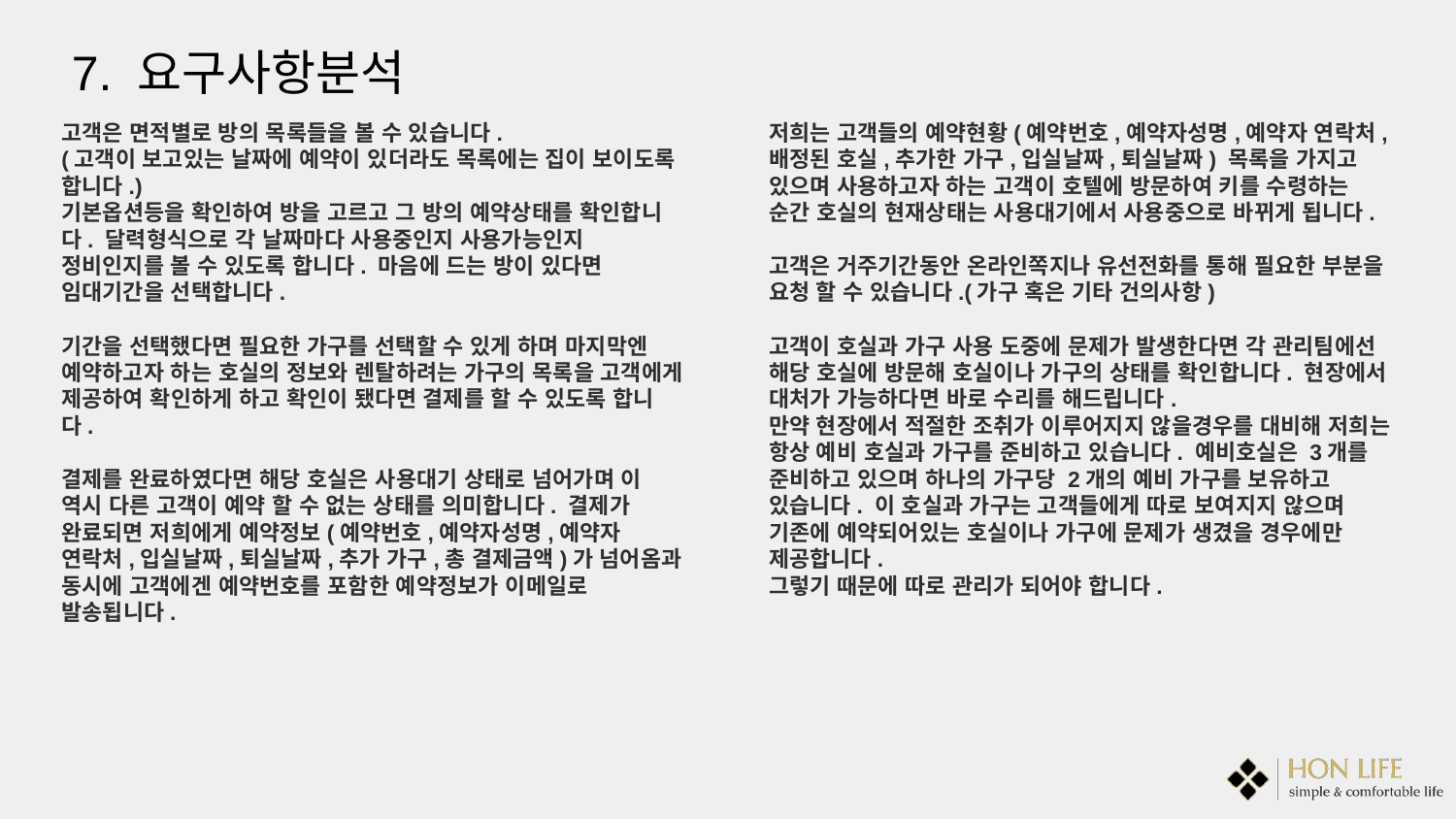

7. 요구사항분석
저희는 고객들의 예약현황(예약번호,예약자성명,예약자 연락처,배정된 호실,추가한 가구,입실날짜,퇴실날짜) 목록을 가지고 있으며 사용하고자 하는 고객이 호텔에 방문하여 키를 수령하는 순간 호실의 현재상태는 사용대기에서 사용중으로 바뀌게 됩니다.

고객은 거주기간동안 온라인쪽지나 유선전화를 통해 필요한 부분을 요청 할 수 있습니다.(가구 혹은 기타 건의사항)

고객이 호실과 가구 사용 도중에 문제가 발생한다면 각 관리팀에선 해당 호실에 방문해 호실이나 가구의 상태를 확인합니다. 현장에서 대처가 가능하다면 바로 수리를 해드립니다.
만약 현장에서 적절한 조취가 이루어지지 않을경우를 대비해 저희는 항상 예비 호실과 가구를 준비하고 있습니다. 예비호실은 3개를 준비하고 있으며 하나의 가구당 2개의 예비 가구를 보유하고 있습니다. 이 호실과 가구는 고객들에게 따로 보여지지 않으며 기존에 예약되어있는 호실이나 가구에 문제가 생겼을 경우에만 제공합니다.
그렇기 때문에 따로 관리가 되어야 합니다.

고객은 면적별로 방의 목록들을 볼 수 있습니다.
(고객이 보고있는 날짜에 예약이 있더라도 목록에는 집이 보이도록 합니다.)
기본옵션등을 확인하여 방을 고르고 그 방의 예약상태를 확인합니다. 달력형식으로 각 날짜마다 사용중인지 사용가능인지 정비인지를 볼 수 있도록 합니다. 마음에 드는 방이 있다면 임대기간을 선택합니다.

기간을 선택했다면 필요한 가구를 선택할 수 있게 하며 마지막엔 예약하고자 하는 호실의 정보와 렌탈하려는 가구의 목록을 고객에게 제공하여 확인하게 하고 확인이 됐다면 결제를 할 수 있도록 합니다.

결제를 완료하였다면 해당 호실은 사용대기 상태로 넘어가며 이 역시 다른 고객이 예약 할 수 없는 상태를 의미합니다. 결제가 완료되면 저희에게 예약정보(예약번호,예약자성명,예약자 연락처,입실날짜,퇴실날짜,추가 가구,총 결제금액)가 넘어옴과 동시에 고객에겐 예약번호를 포함한 예약정보가 이메일로 발송됩니다.